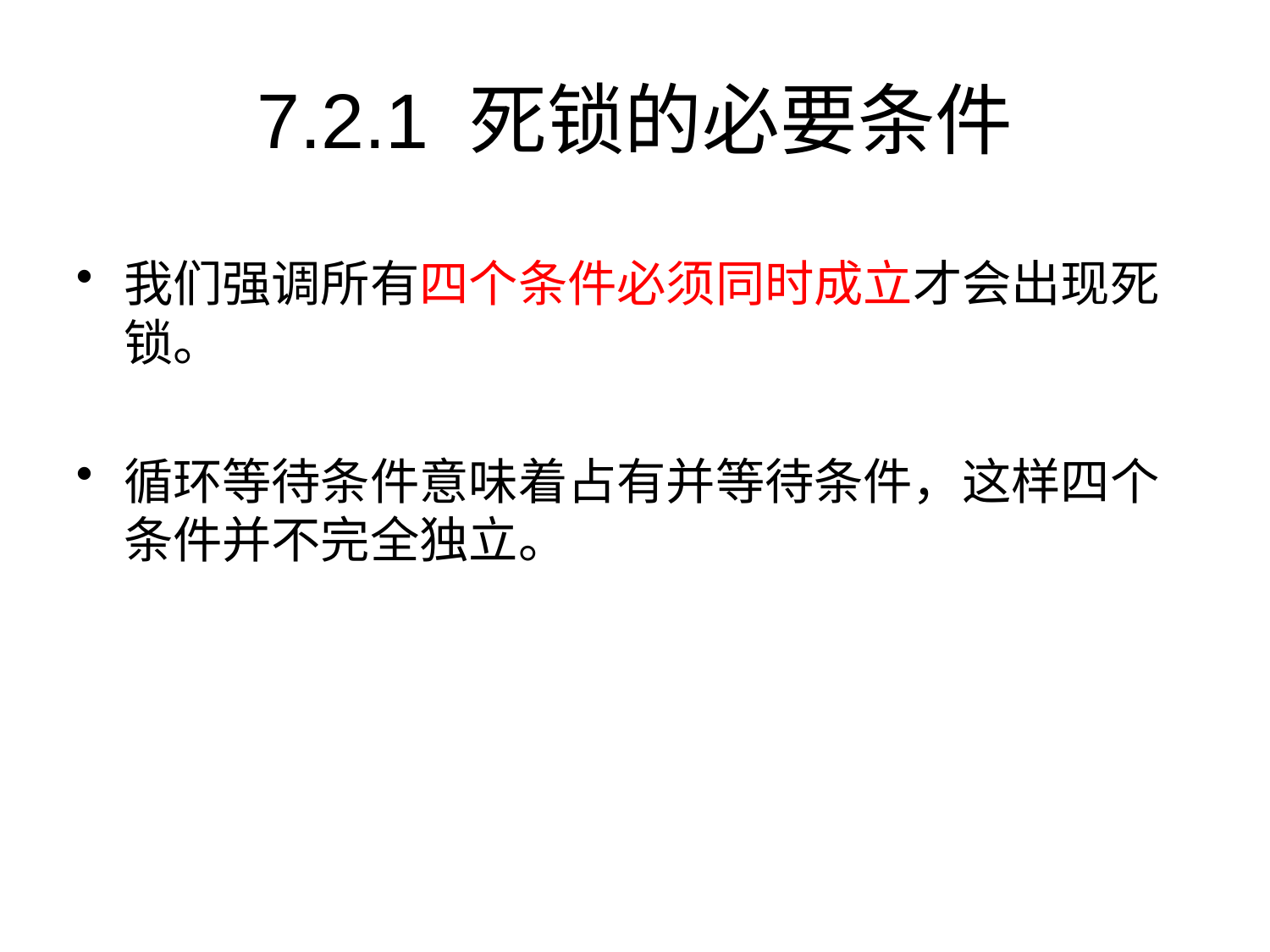

# 7.2.1 死锁的必要条件

我们强调所有四个条件必须同时成立才会出现死锁。

循环等待条件意味着占有并等待条件，这样四个条件并不完全独立。